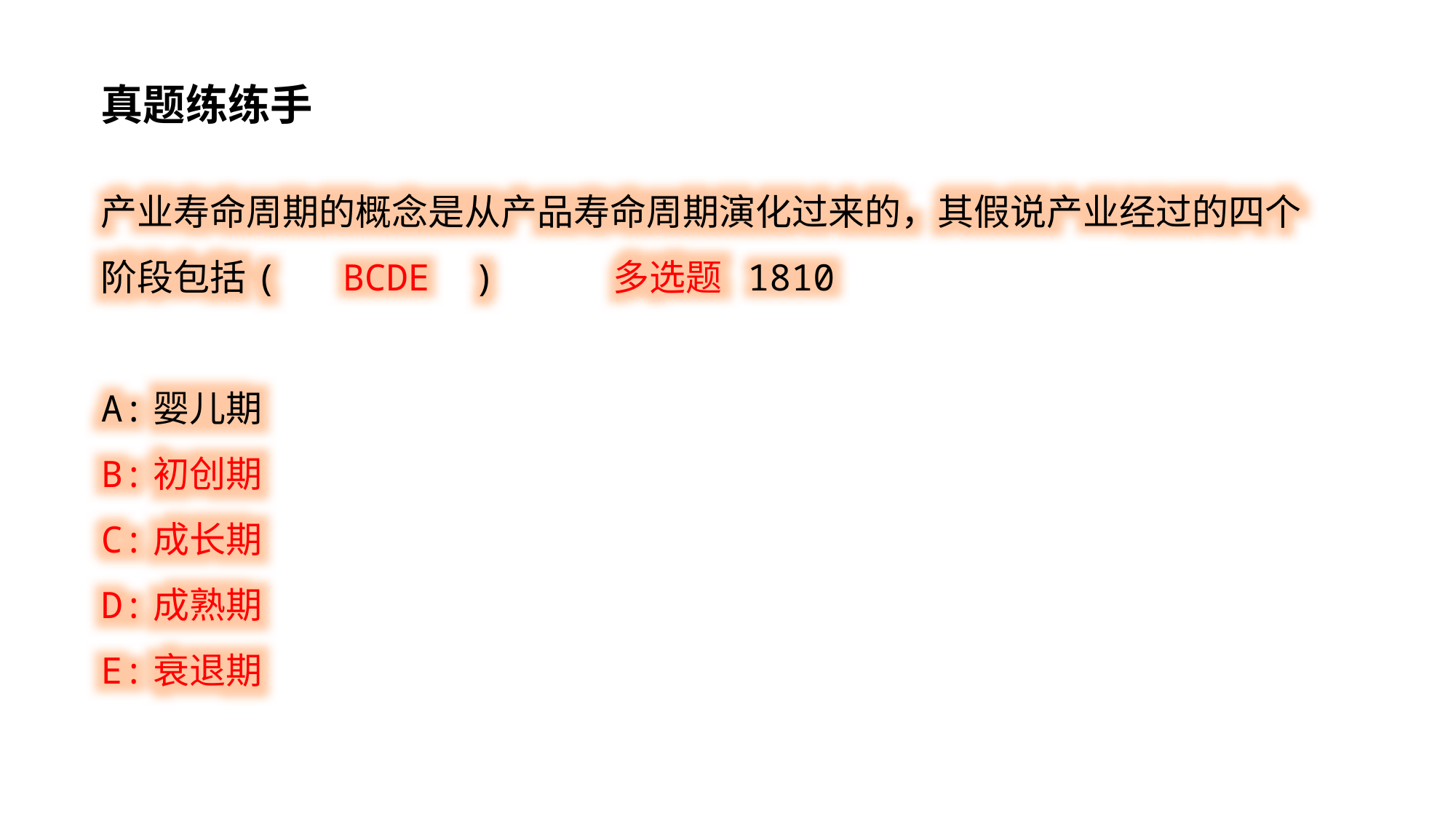

真题练练手
产业寿命周期的概念是从产品寿命周期演化过来的，其假说产业经过的四个阶段包括(   BCDE  )     多选题  1810

A:婴儿期
B:初创期
C:成长期
D:成熟期
E:衰退期